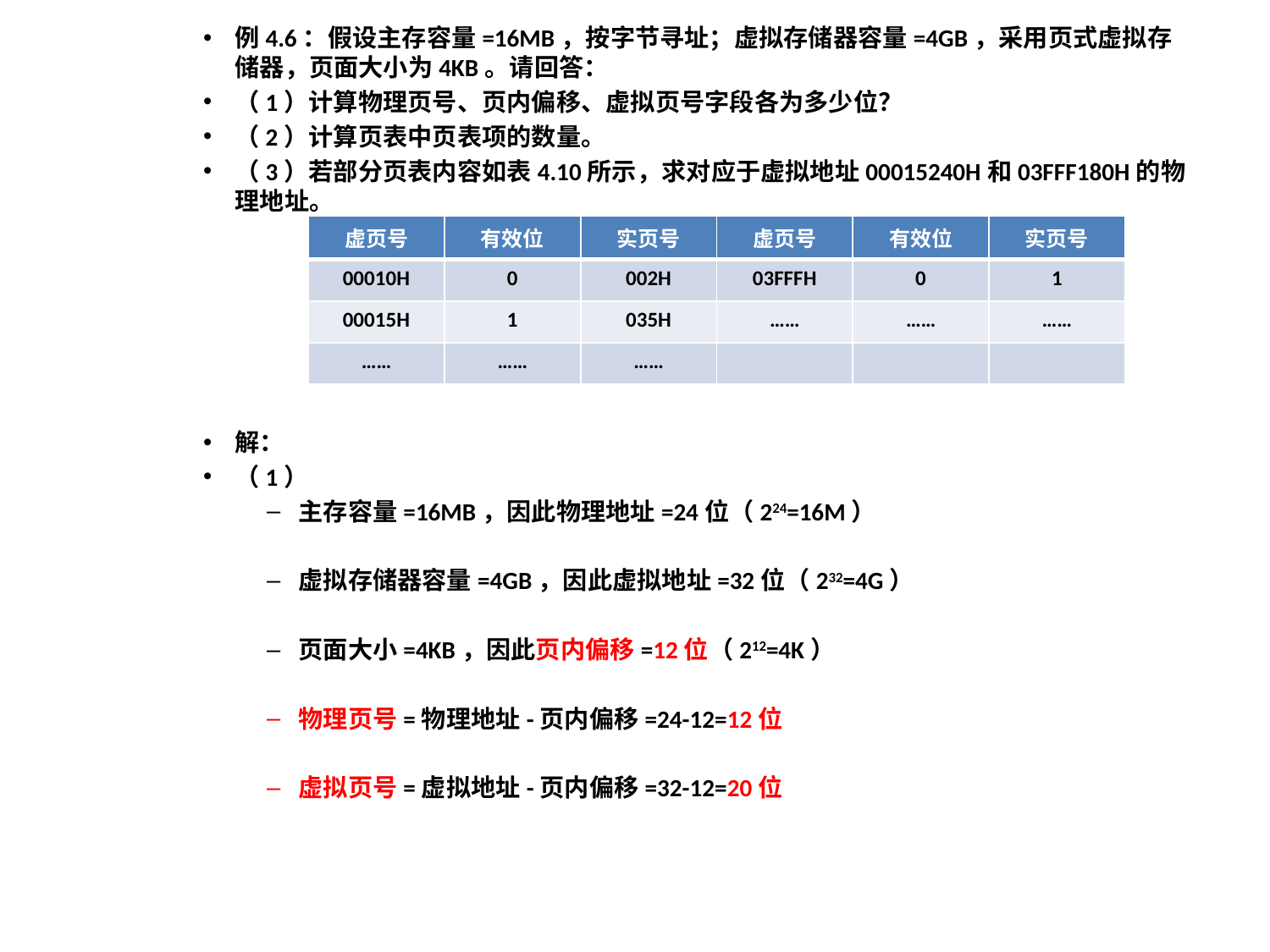

例4.6：假设主存容量=16MB，按字节寻址；虚拟存储器容量=4GB，采用页式虚拟存储器，页面大小为4KB。请回答：
（1）计算物理页号、页内偏移、虚拟页号字段各为多少位？
（2）计算页表中页表项的数量。
（3）若部分页表内容如表4.10所示，求对应于虚拟地址00015240H和03FFF180H的物理地址。

解：
（1）
主存容量=16MB，因此物理地址=24位（224=16M）

虚拟存储器容量=4GB，因此虚拟地址=32位（232=4G）

页面大小=4KB，因此页内偏移=12位（212=4K）

物理页号=物理地址-页内偏移=24-12=12位

虚拟页号=虚拟地址-页内偏移=32-12=20位

| 虚页号 | 有效位 | 实页号 | 虚页号 | 有效位 | 实页号 |
| --- | --- | --- | --- | --- | --- |
| 00010H | 0 | 002H | 03FFFH | 0 | 1 |
| 00015H | 1 | 035H | …… | …… | …… |
| …… | …… | …… |  |  |  |